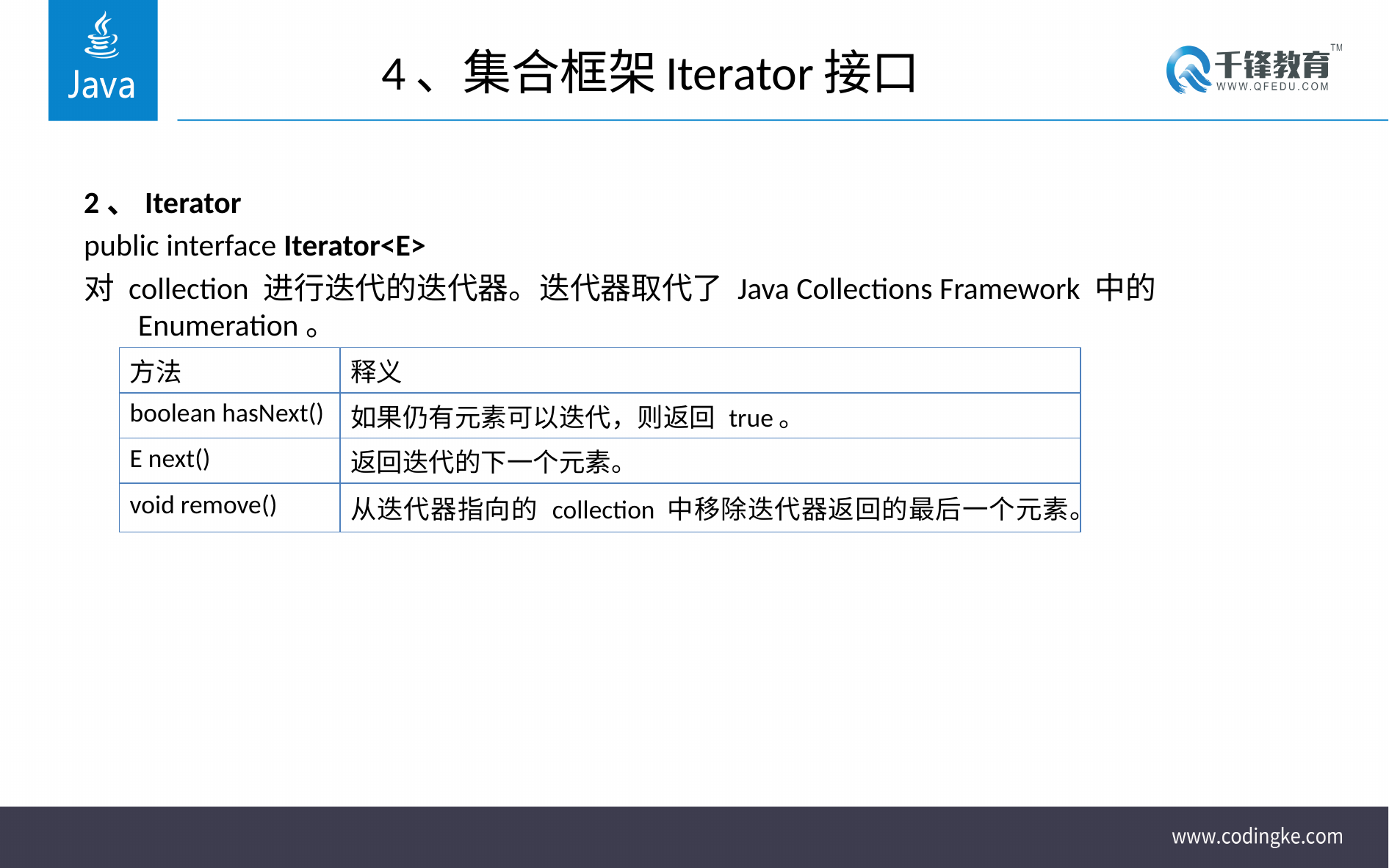

# 4、集合框架Iterator接口
2、Iterator
public interface Iterator<E>
对 collection 进行迭代的迭代器。迭代器取代了 Java Collections Framework 中的 Enumeration。
| 方法 | 释义 |
| --- | --- |
| boolean hasNext() | 如果仍有元素可以迭代，则返回 true。 |
| E next() | 返回迭代的下一个元素。 |
| void remove() | 从迭代器指向的 collection 中移除迭代器返回的最后一个元素。 |